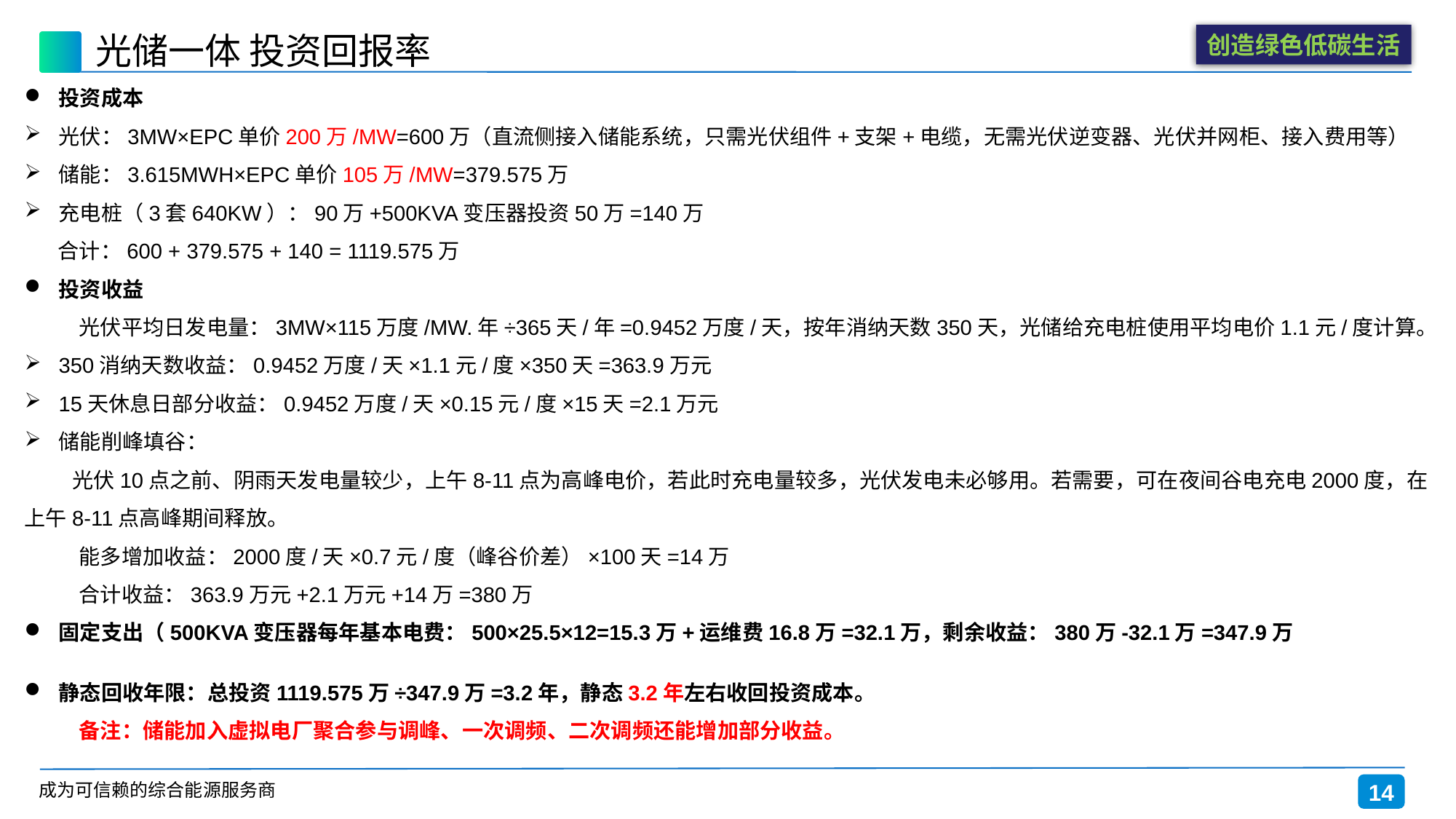

# 光储一体 投资回报率
投资成本
光伏：3MW×EPC单价200万/MW=600万（直流侧接入储能系统，只需光伏组件+支架+电缆，无需光伏逆变器、光伏并网柜、接入费用等）
储能：3.615MWH×EPC单价105万/MW=379.575万
充电桩（3套640KW）：90万+500KVA变压器投资50万=140万
      合计：600 + 379.575 + 140 = 1119.575万
投资收益
光伏平均日发电量：3MW×115万度/MW.年÷365天/年=0.9452万度/天，按年消纳天数350天，光储给充电桩使用平均电价1.1元/度计算。
350消纳天数收益：0.9452万度/天×1.1元/度×350天=363.9万元
15天休息日部分收益：0.9452万度/天×0.15元/度×15天=2.1万元
储能削峰填谷：
         光伏10点之前、阴雨天发电量较少，上午8-11点为高峰电价，若此时充电量较多，光伏发电未必够用。若需要，可在夜间谷电充电2000度，在上午8-11点高峰期间释放。
能多增加收益：2000度/天×0.7元/度（峰谷价差）×100天=14万
合计收益：363.9万元+2.1万元+14万=380万
固定支出（500KVA变压器每年基本电费：500×25.5×12=15.3万+运维费16.8万=32.1万，剩余收益：380万-32.1万=347.9万

静态回收年限：总投资1119.575万÷347.9万=3.2年，静态3.2年左右收回投资成本。
备注：储能加入虚拟电厂聚合参与调峰、一次调频、二次调频还能增加部分收益。